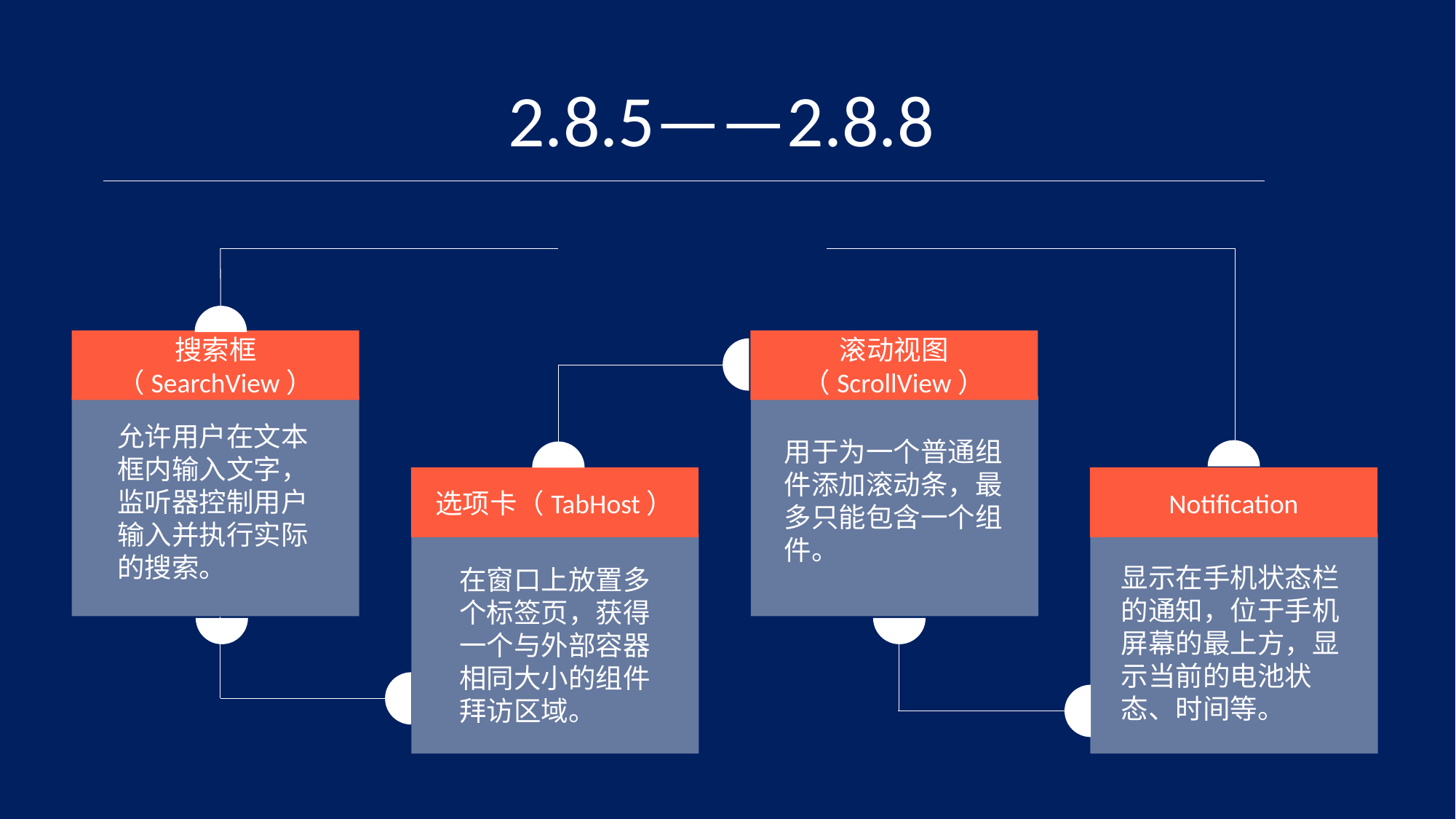

2.8.5——2.8.8

搜索框（SearchView）

滚动视图（ScrollView）

允许用户在文本框内输入文字，监听器控制用户输入并执行实际的搜索。
用于为一个普通组件添加滚动条，最多只能包含一个组件。

选项卡（TabHost）

Notification

显示在手机状态栏的通知，位于手机屏幕的最上方，显示当前的电池状态、时间等。
在窗口上放置多个标签页，获得一个与外部容器相同大小的组件拜访区域。